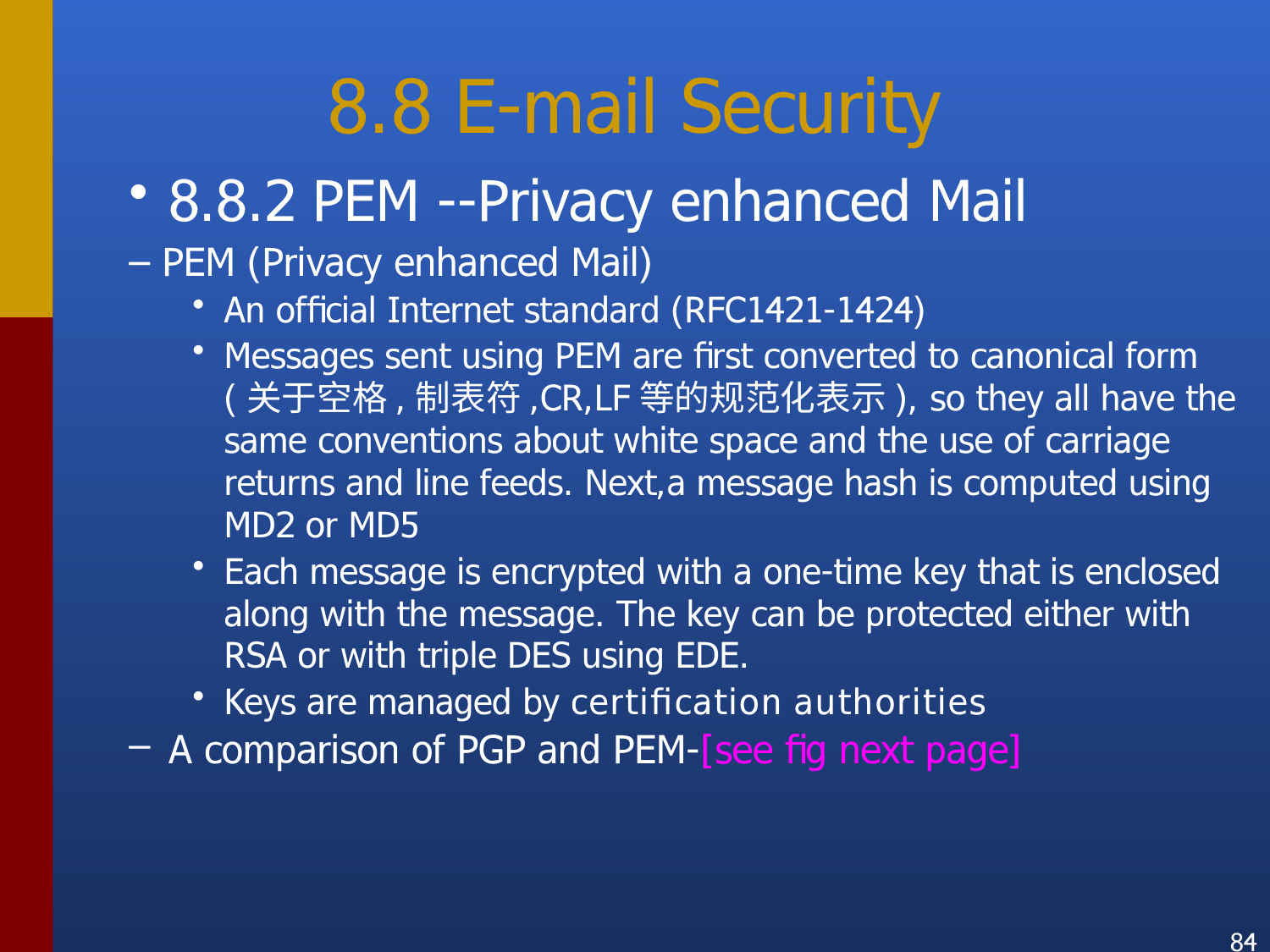

# 8.8 E-mail Security
8.8.2 PEM --Privacy enhanced Mail
– PEM (Privacy enhanced Mail)
An official Internet standard (RFC1421-1424)
Messages sent using PEM are first converted to canonical form (关于空格,制表符,CR,LF等的规范化表示), so they all have the same conventions about white space and the use of carriage returns and line feeds. Next,a message hash is computed using MD2 or MD5
Each message is encrypted with a one-time key that is enclosed along with the message. The key can be protected either with RSA or with triple DES using EDE.
Keys are managed by certification authorities
A comparison of PGP and PEM-[see fig next page]

84